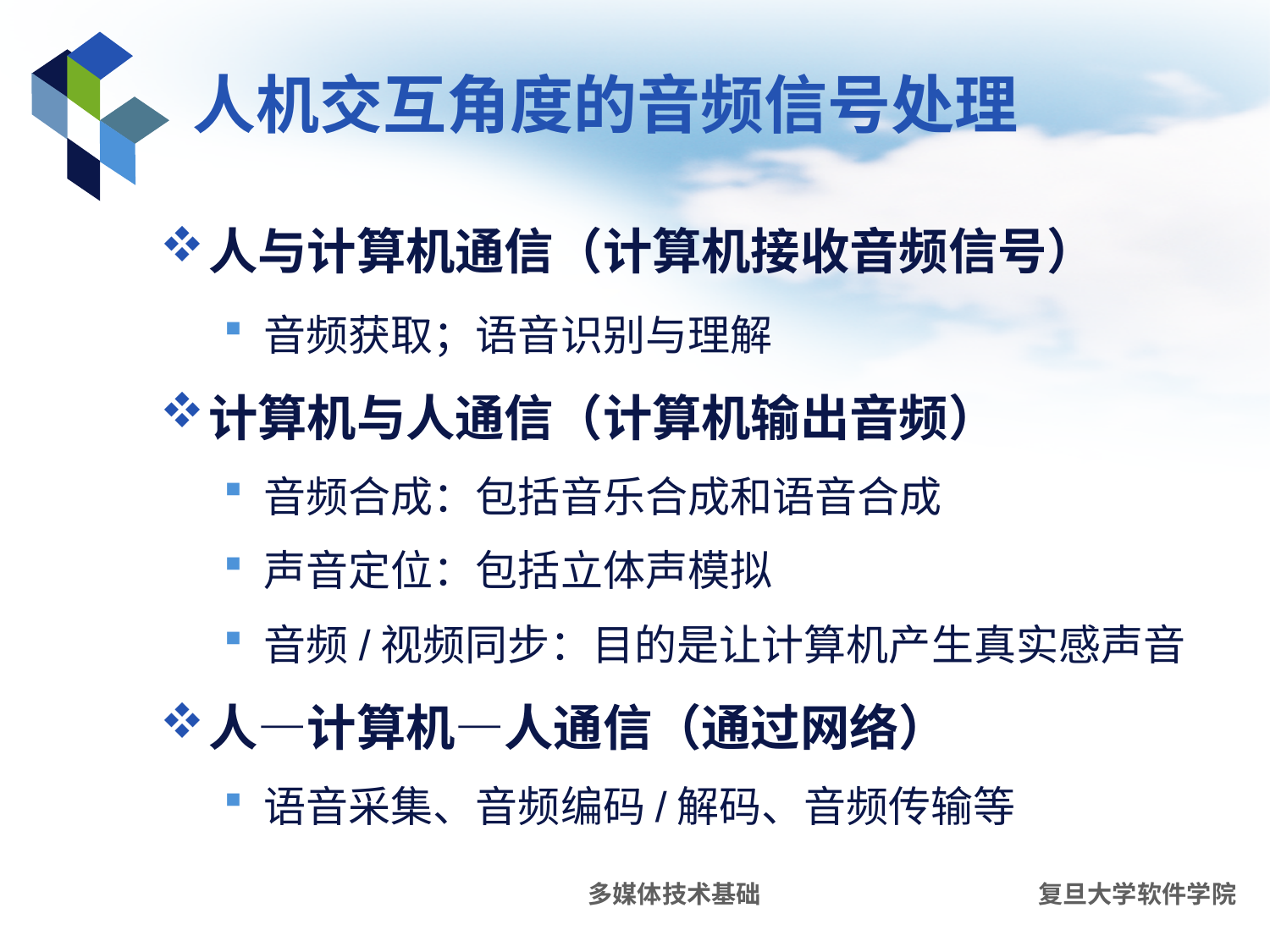

# 人机交互角度的音频信号处理
人与计算机通信（计算机接收音频信号）
音频获取；语音识别与理解
计算机与人通信（计算机输出音频）
音频合成：包括音乐合成和语音合成
声音定位：包括立体声模拟
音频/视频同步：目的是让计算机产生真实感声音
人—计算机—人通信（通过网络）
语音采集、音频编码/解码、音频传输等

多媒体技术基础